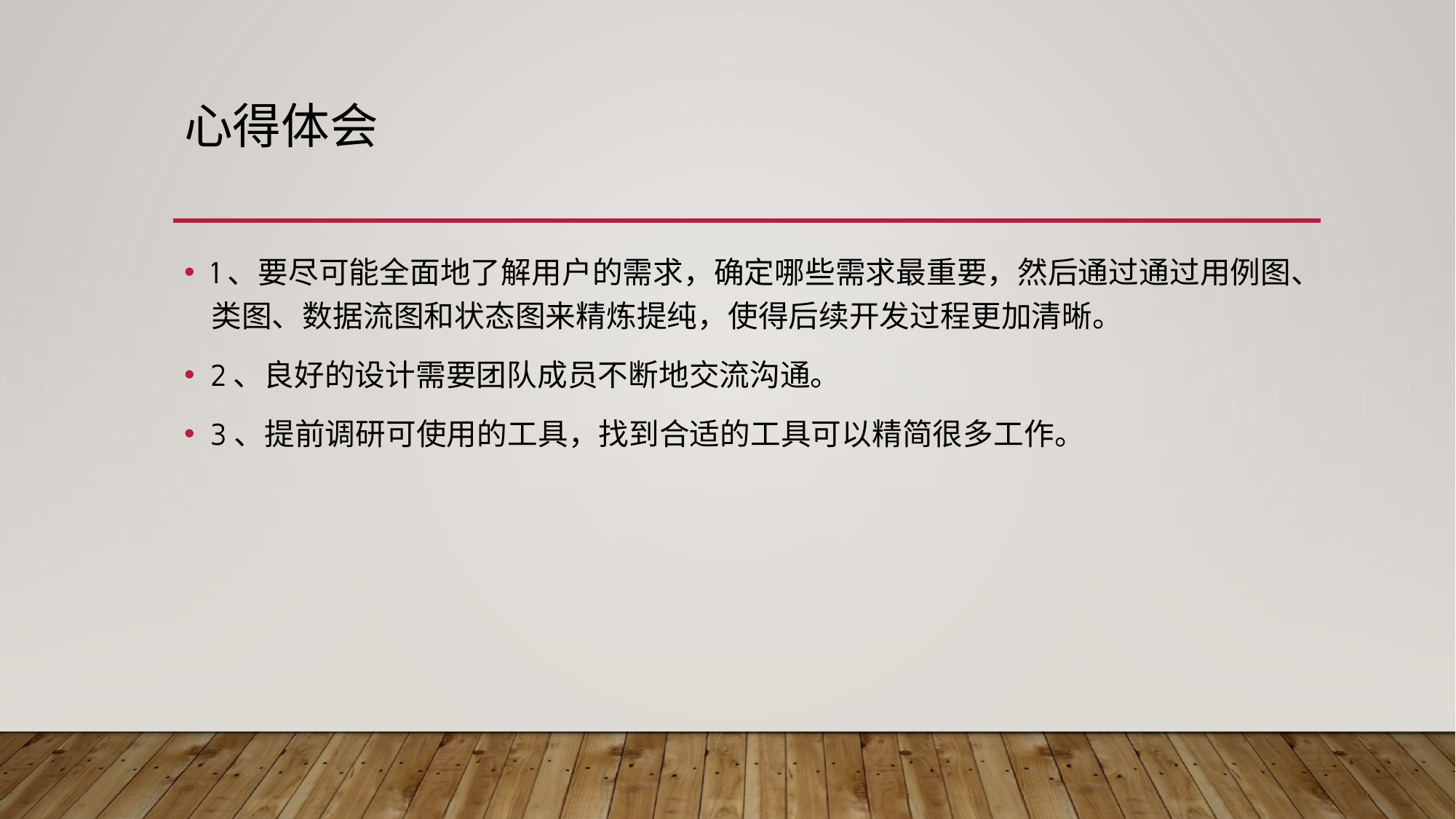

# 心得体会
1、要尽可能全面地了解用户的需求，确定哪些需求最重要，然后通过通过用例图、类图、数据流图和状态图来精炼提纯，使得后续开发过程更加清晰。
2、良好的设计需要团队成员不断地交流沟通。
3、提前调研可使用的工具，找到合适的工具可以精简很多工作。